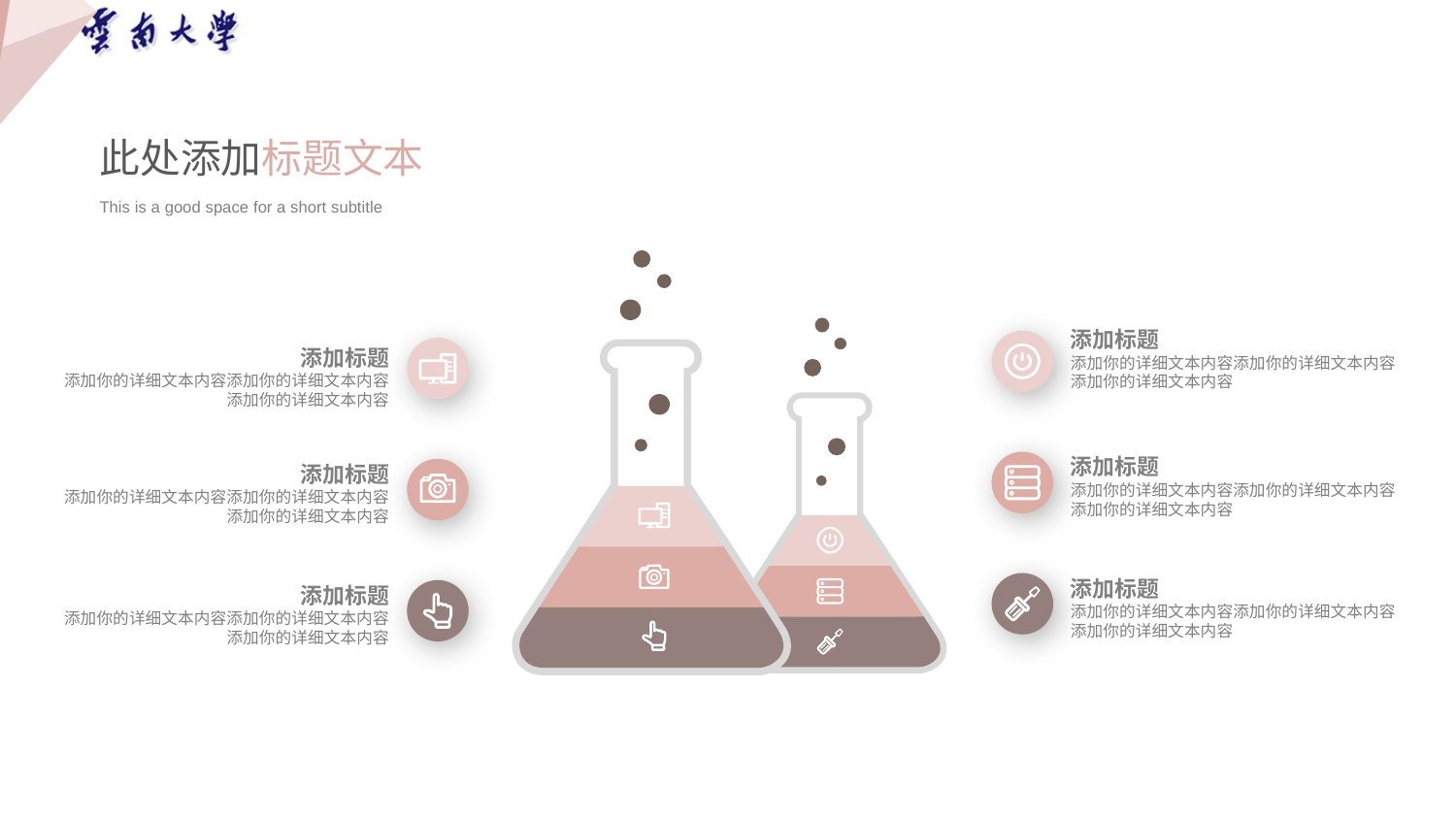

此处添加标题文本
This is a good space for a short subtitle

添加标题
添加你的详细文本内容添加你的详细文本内容添加你的详细文本内容

添加标题
添加你的详细文本内容添加你的详细文本内容添加你的详细文本内容

添加标题
添加你的详细文本内容添加你的详细文本内容添加你的详细文本内容

添加标题
添加你的详细文本内容添加你的详细文本内容添加你的详细文本内容

添加标题
添加你的详细文本内容添加你的详细文本内容添加你的详细文本内容

添加标题
添加你的详细文本内容添加你的详细文本内容添加你的详细文本内容